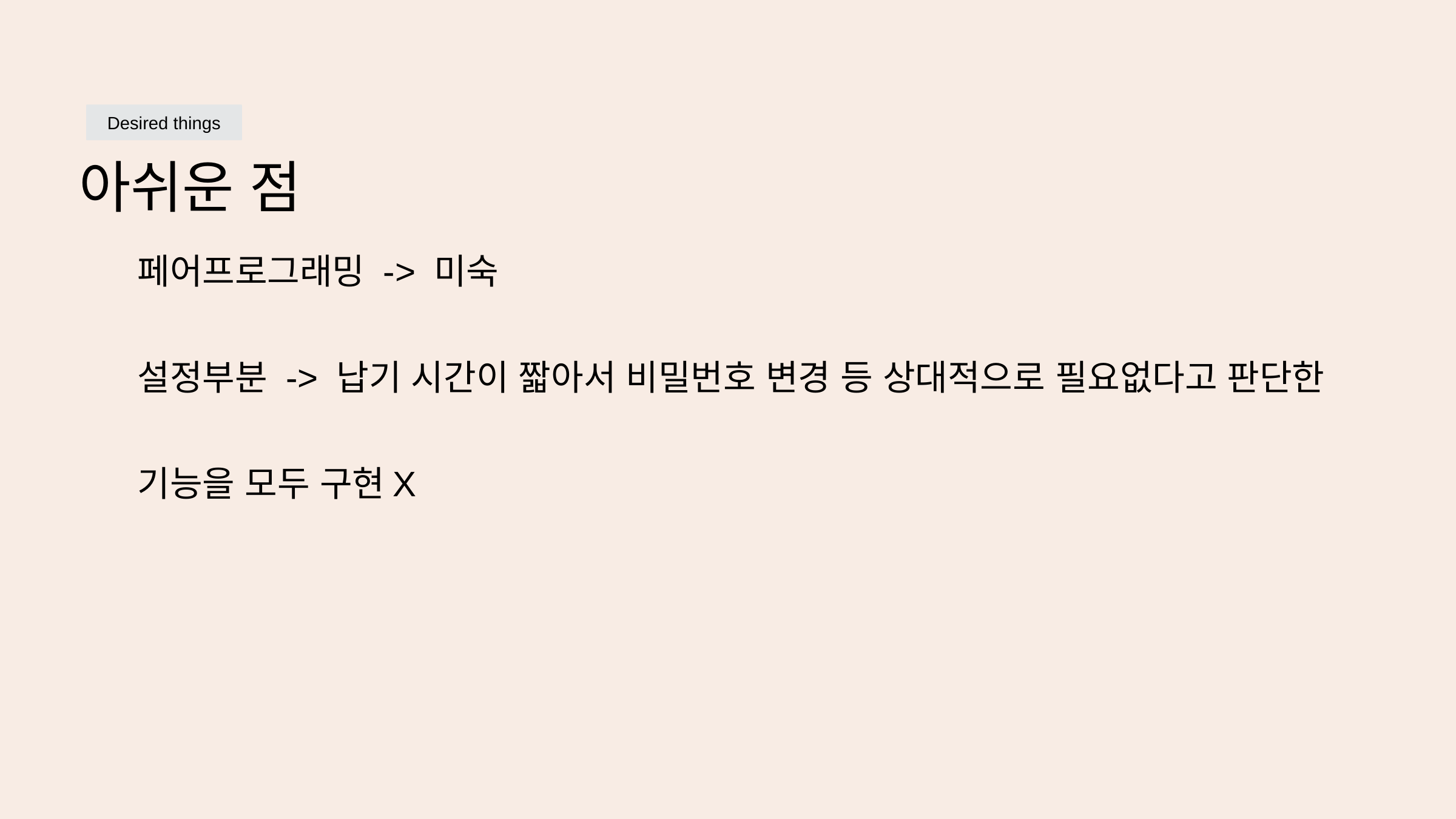

Desired things
아쉬운 점
페어프로그래밍 -> 미숙
설정부분 -> 납기 시간이 짧아서 비밀번호 변경 등 상대적으로 필요없다고 판단한 기능을 모두 구현X